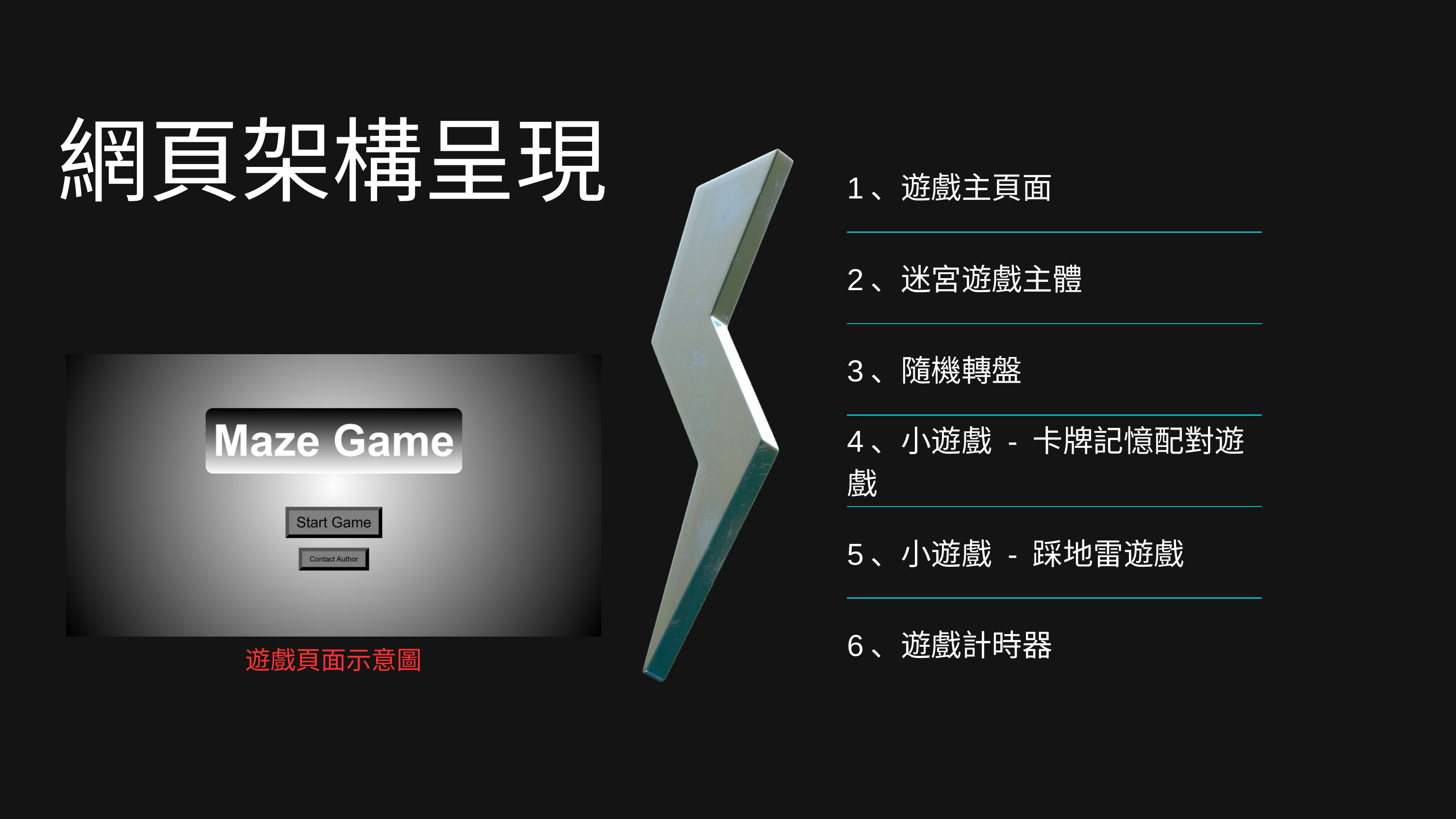

網頁架構呈現

| 1、遊戲主頁面 |
| --- |
| 2、迷宮遊戲主體 |
| 3、隨機轉盤 |
| 4、小遊戲 - 卡牌記憶配對遊戲 |
| 5、小遊戲 - 踩地雷遊戲 |
| 6、遊戲計時器 |

遊戲頁面示意圖